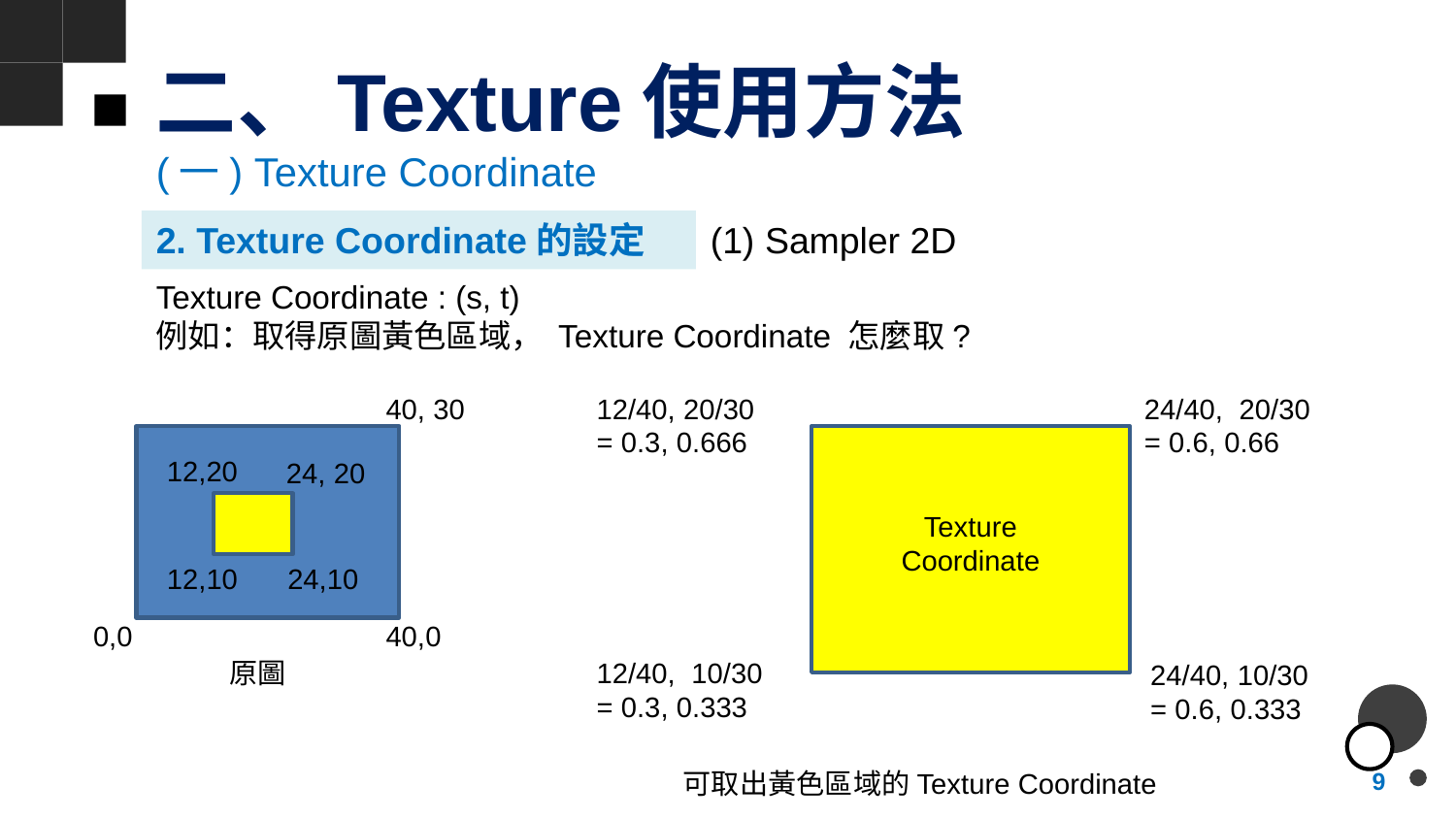

# 二、Texture使用方法
(一) Texture Coordinate
2. Texture Coordinate的設定
(1) Sampler 2D
Texture Coordinate : (s, t)
例如：取得原圖黃色區域， Texture Coordinate 怎麼取?

40, 30
12/40, 20/30
= 0.3, 0.666
24/40,  20/30
= 0.6, 0.66

12,20
24, 20

Texture Coordinate
12,10
24,10
0,0
40,0
原圖
12/40,  10/30
= 0.3, 0.333
24/40, 10/30
= 0.6, 0.333
可取出黃色區域的Texture Coordinate

9